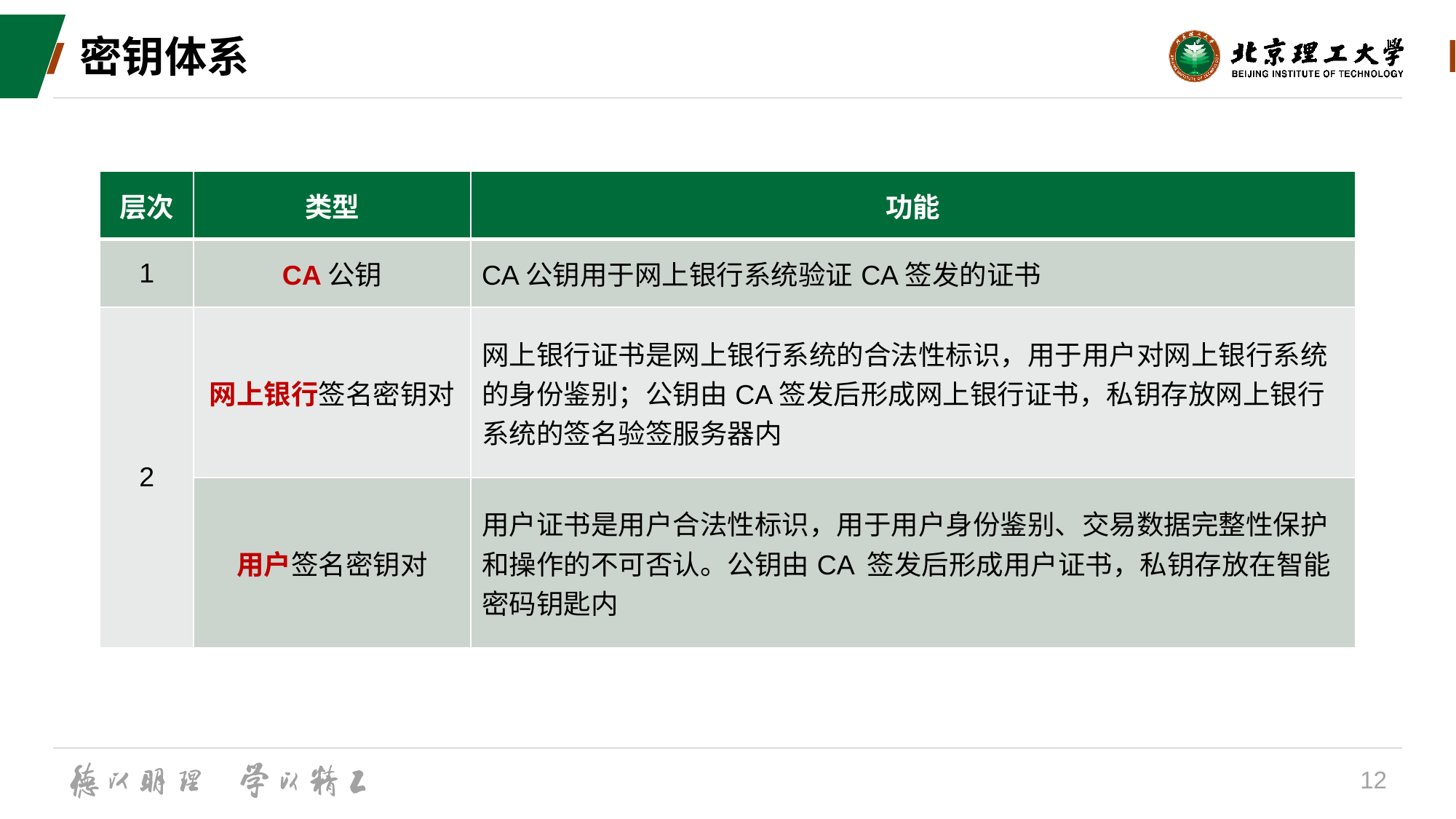

# 密钥体系
| 层次 | 类型 | 功能 |
| --- | --- | --- |
| 1 | CA公钥 | CA公钥用于网上银行系统验证CA签发的证书 |
| 2 | 网上银行签名密钥对 | 网上银行证书是网上银行系统的合法性标识，用于用户对网上银行系统的身份鉴别；公钥由CA签发后形成网上银行证书，私钥存放网上银行系统的签名验签服务器内 |
| 3 | 用户签名密钥对 | 用户证书是用户合法性标识，用于用户身份鉴别、交易数据完整性保护和操作的不可否认。公钥由CA 签发后形成用户证书，私钥存放在智能密码钥匙内 |